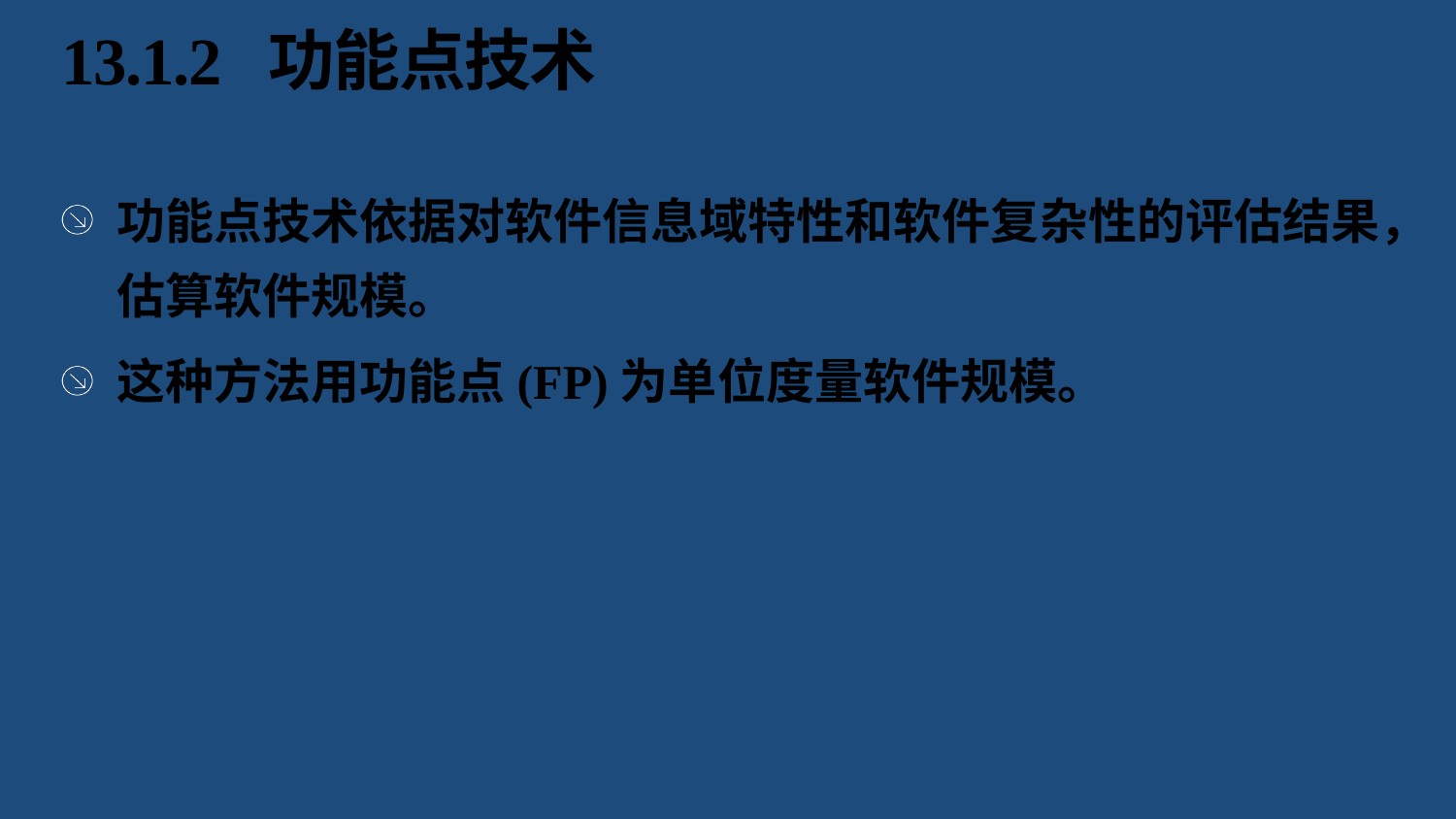

# 13.1.2  功能点技术
功能点技术依据对软件信息域特性和软件复杂性的评估结果，估算软件规模。
这种方法用功能点(FP)为单位度量软件规模。